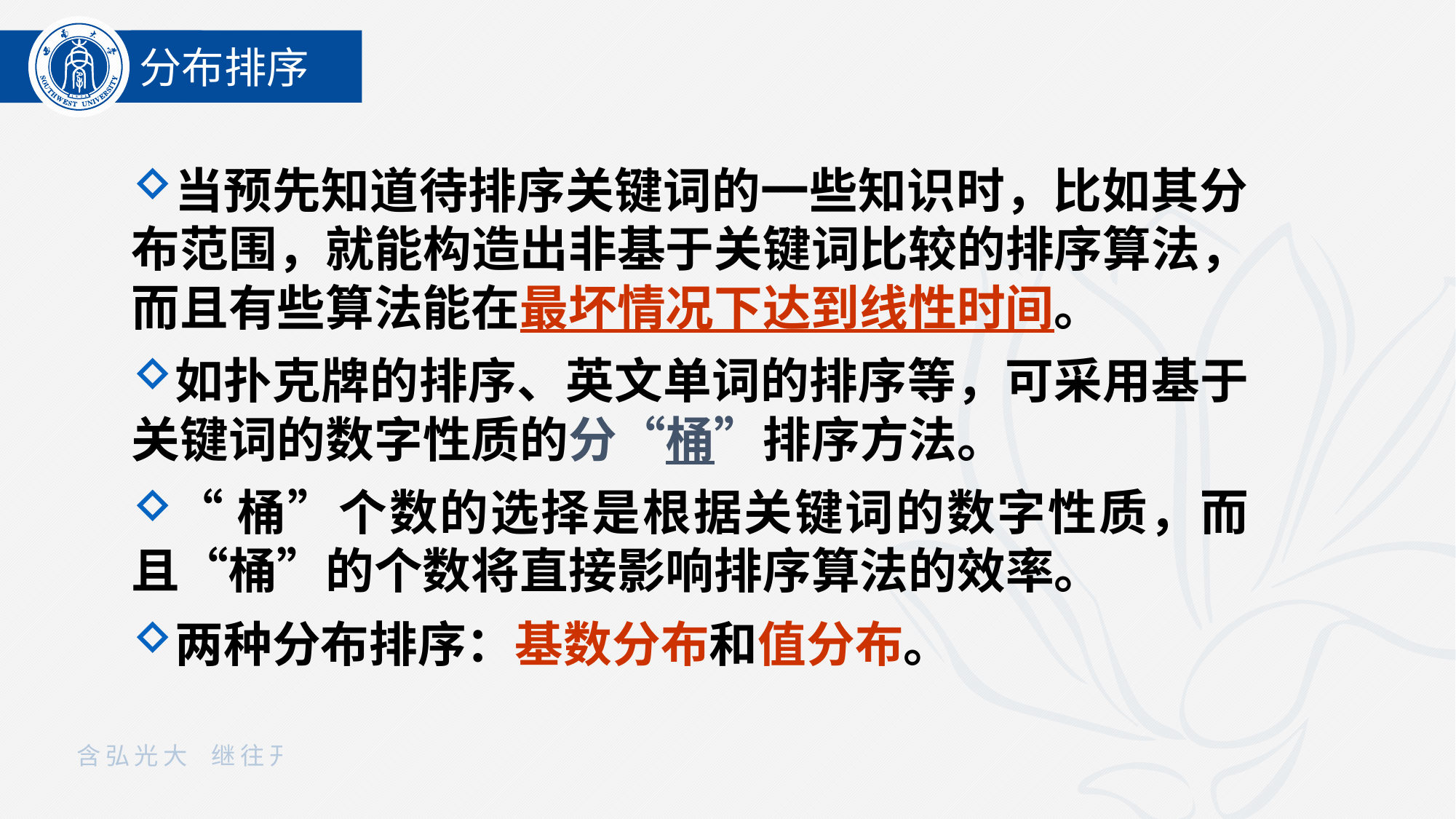

分布排序
当预先知道待排序关键词的一些知识时，比如其分布范围，就能构造出非基于关键词比较的排序算法，而且有些算法能在最坏情况下达到线性时间。
如扑克牌的排序、英文单词的排序等，可采用基于关键词的数字性质的分“桶”排序方法。
“桶”个数的选择是根据关键词的数字性质，而且“桶”的个数将直接影响排序算法的效率。
两种分布排序：基数分布和值分布。